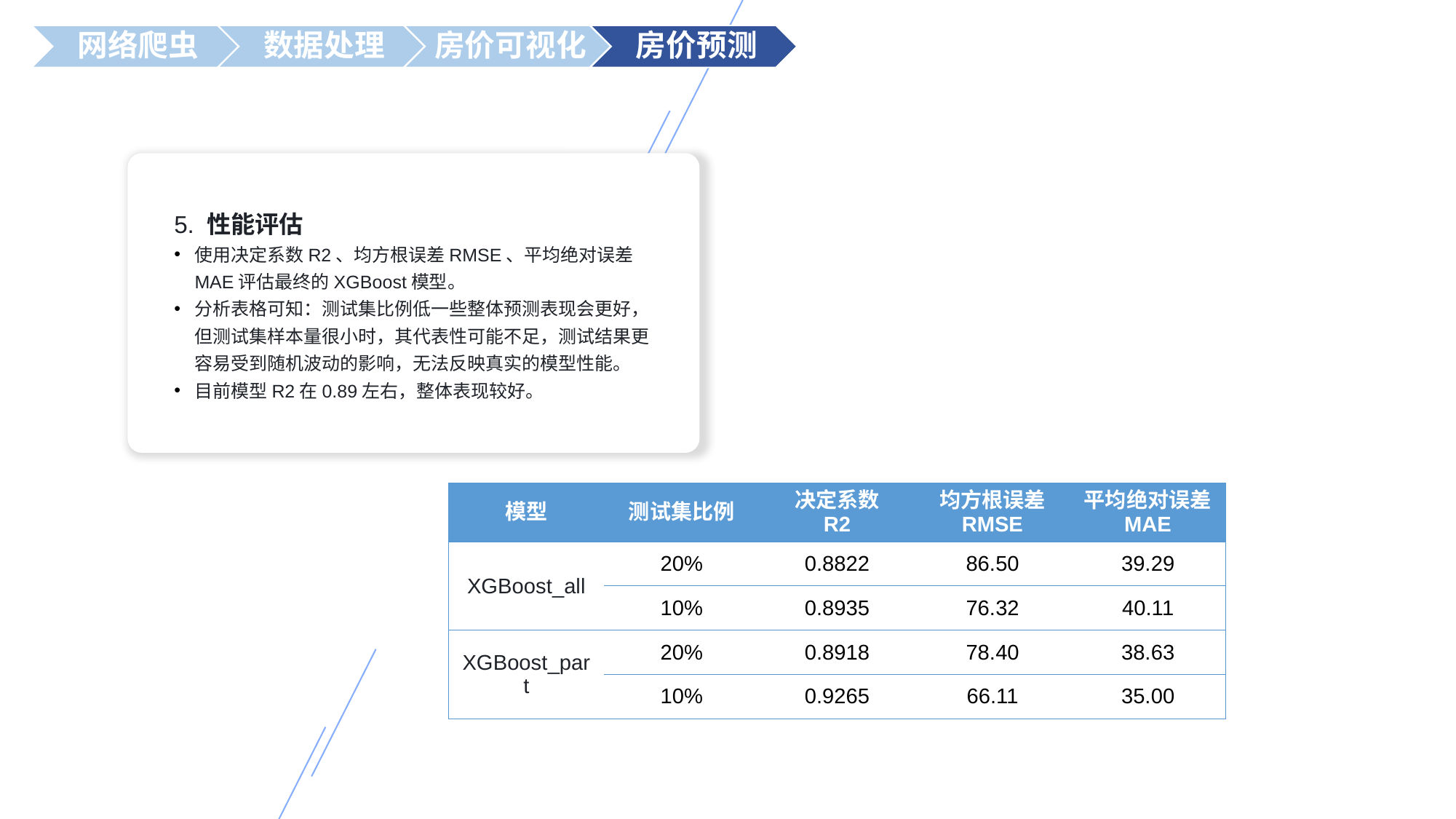

处理
网络爬虫
数据处理
房价可视化
房价预测

5. 性能评估
使用决定系数R2、均方根误差RMSE、平均绝对误差MAE评估最终的XGBoost模型。
分析表格可知：测试集比例低一些整体预测表现会更好，但测试集样本量很小时，其代表性可能不足，测试结果更容易受到随机波动的影响，无法反映真实的模型性能。
目前模型R2在0.89左右，整体表现较好。
| 模型 | 测试集比例 | 决定系数 R2 | 均方根误差 RMSE | 平均绝对误差 MAE |
| --- | --- | --- | --- | --- |
| XGBoost\_all | 20% | 0.8822 | 86.50 | 39.29 |
|  | 10% | 0.8935 | 76.32 | 40.11 |
| XGBoost\_part | 20% | 0.8918 | 78.40 | 38.63 |
|  | 10% | 0.9265 | 66.11 | 35.00 |